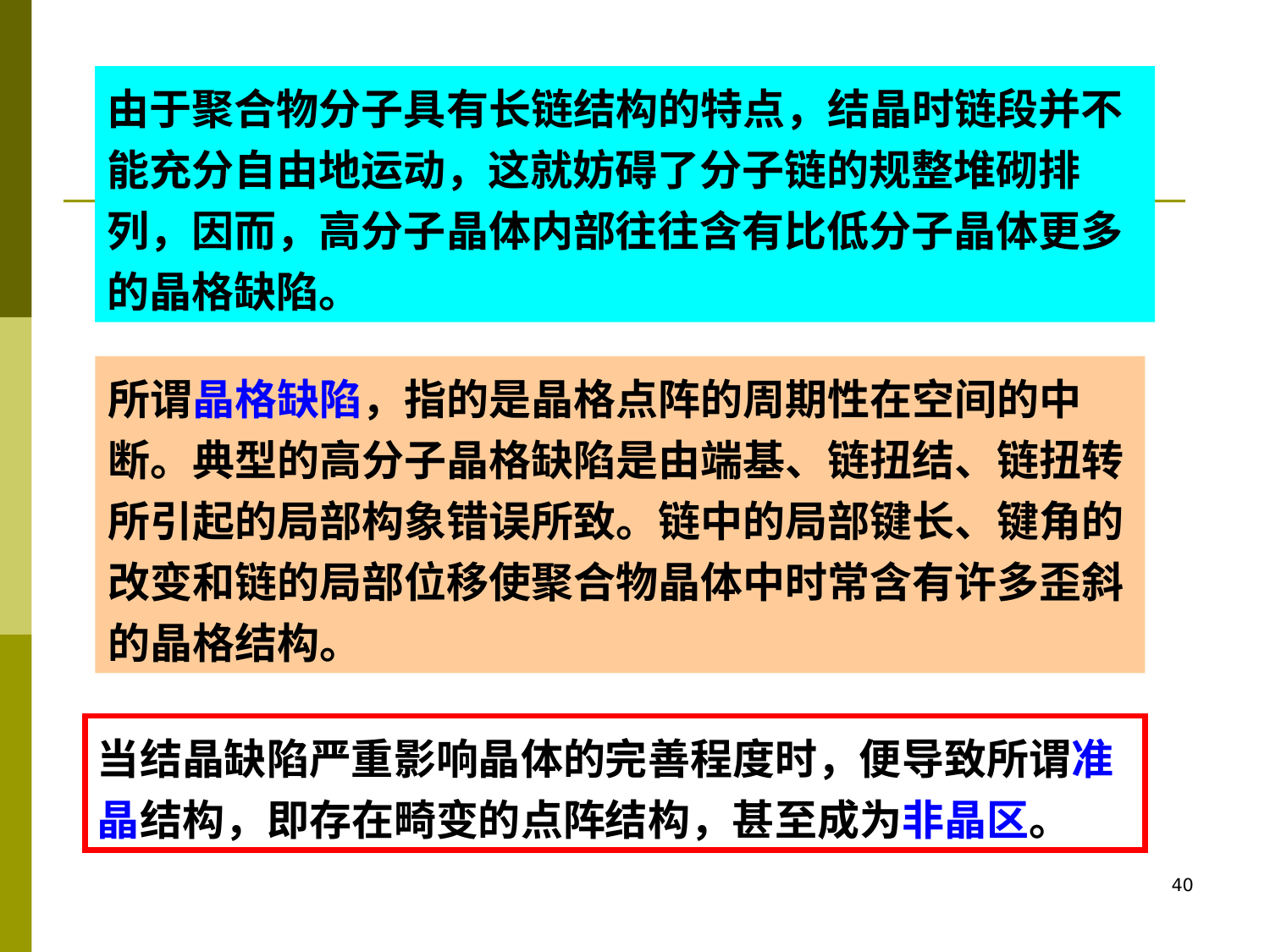

由于聚合物分子具有长链结构的特点，结晶时链段并不能充分自由地运动，这就妨碍了分子链的规整堆砌排列，因而，高分子晶体内部往往含有比低分子晶体更多的晶格缺陷。
所谓晶格缺陷，指的是晶格点阵的周期性在空间的中断。典型的高分子晶格缺陷是由端基、链扭结、链扭转所引起的局部构象错误所致。链中的局部键长、键角的改变和链的局部位移使聚合物晶体中时常含有许多歪斜的晶格结构。
当结晶缺陷严重影响晶体的完善程度时，便导致所谓准晶结构，即存在畸变的点阵结构，甚至成为非晶区。
40